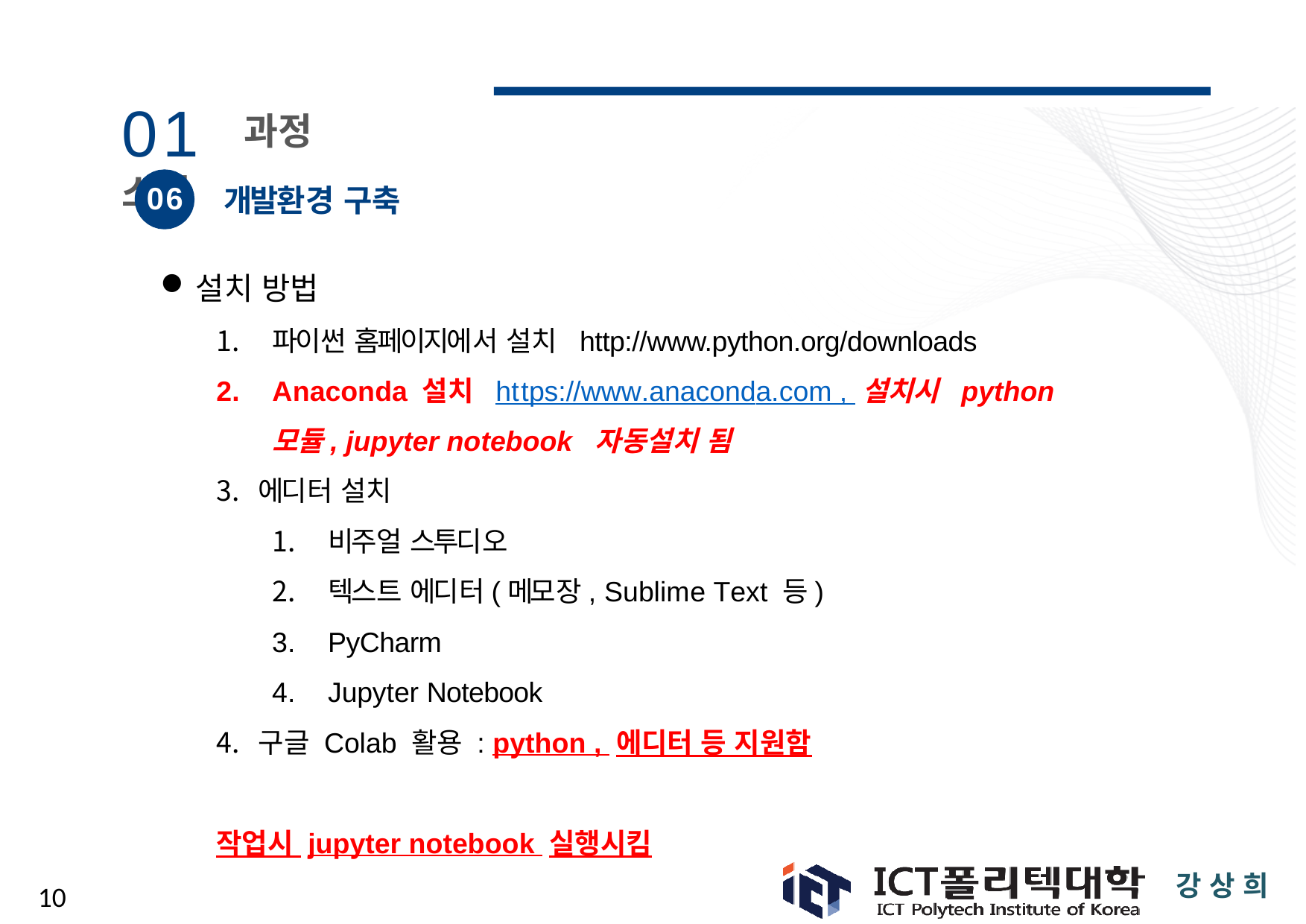

# 01 과정 소개

06
개발환경 구축
설치 방법
파이썬 홈페이지에서 설치  http://www.python.org/downloads
Anaconda 설치  https://www.anaconda.com , 설치시  python  모듈, jupyter notebook  자동설치 됨
에디터 설치
비주얼 스투디오
텍스트 에디터(메모장, Sublime Text 등)
PyCharm
Jupyter Notebook
구글 Colab 활용 : python , 에디터 등 지원함

작업시 jupyter notebook 실행시킴